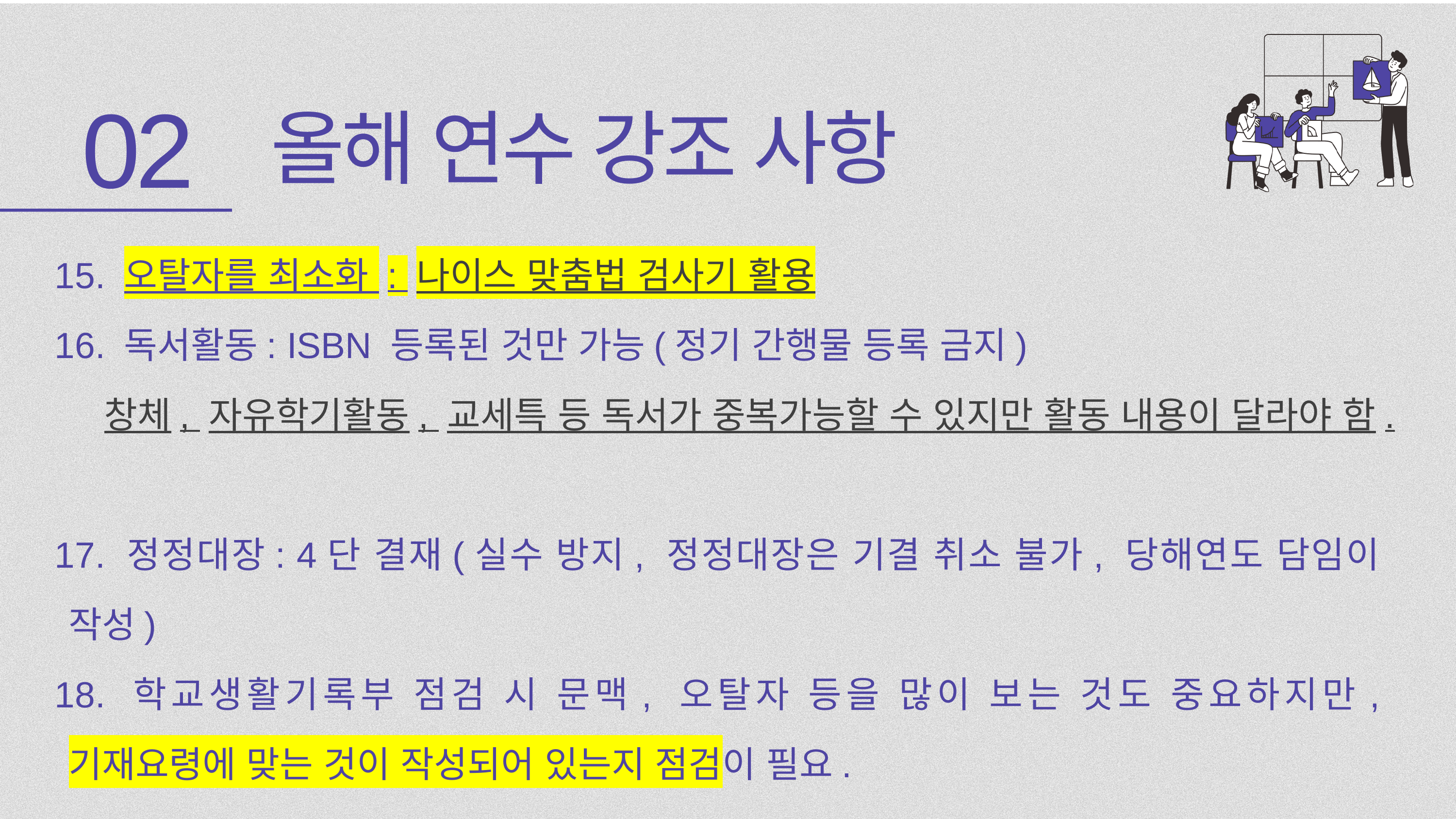

02
올해 연수 강조 사항

15. 오탈자를 최소화 : 나이스 맞춤법 검사기 활용
16. 독서활동: ISBN 등록된 것만 가능(정기 간행물 등록 금지)
    창체, 자유학기활동, 교세특 등 독서가 중복가능할 수 있지만 활동 내용이 달라야 함.

17. 정정대장: 4단 결재(실수 방지, 정정대장은 기결 취소 불가, 당해연도 담임이 작성)
18. 학교생활기록부 점검 시 문맥, 오탈자 등을 많이 보는 것도 중요하지만, 기재요령에 맞는 것이 작성되어 있는지 점검이 필요.